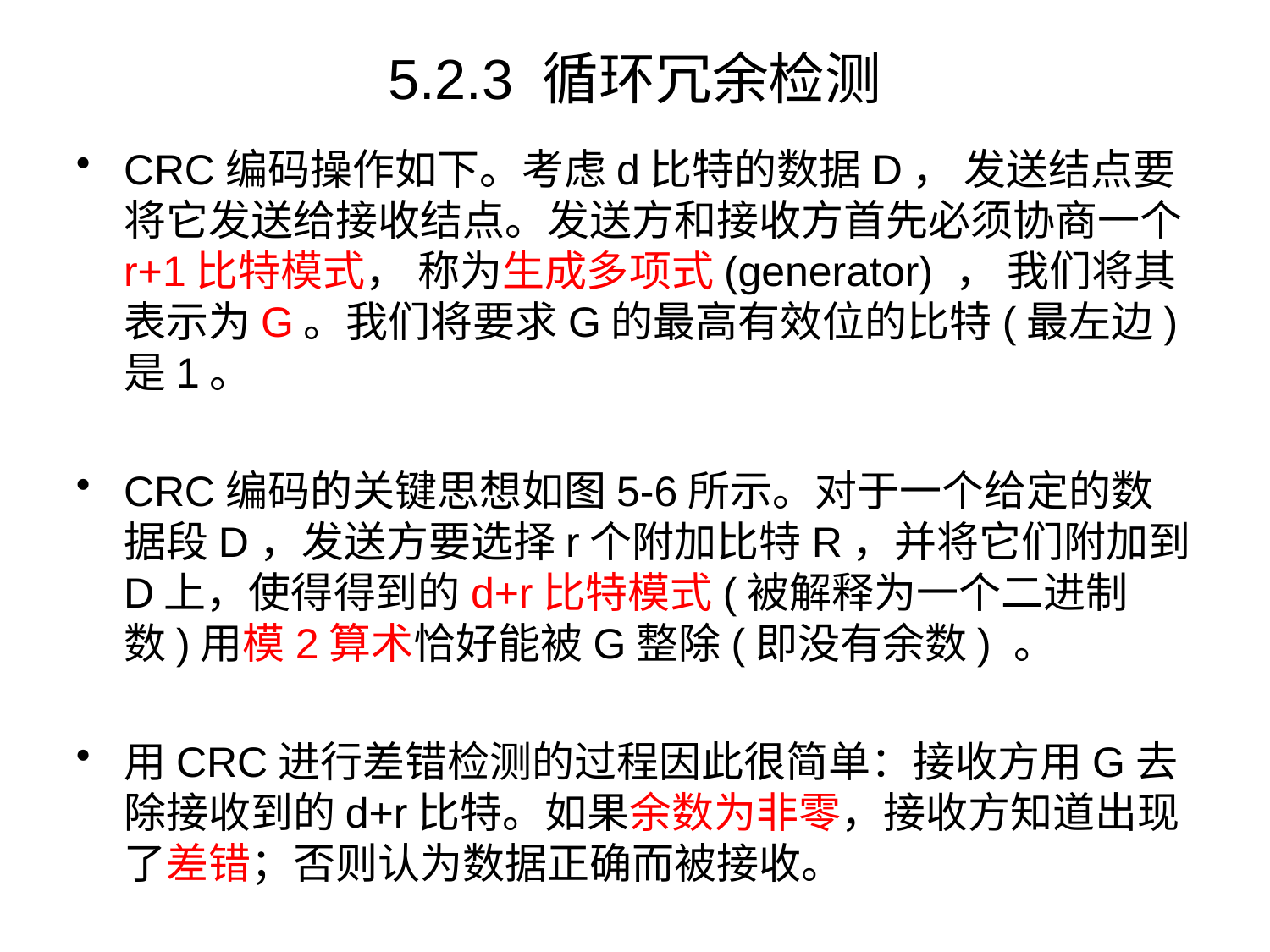

# 5.2.3 循环冗余检测
CRC编码操作如下。考虑d比特的数据D， 发送结点要将它发送给接收结点。发送方和接收方首先必须协商一个r+1比特模式， 称为生成多项式(generator) ， 我们将其表示为G。我们将要求G的最高有效位的比特(最左边) 是1。

CRC编码的关键思想如图5-6所示。对于一个给定的数据段D，发送方要选择r个附加比特R，并将它们附加到D上，使得得到的d+r比特模式(被解释为一个二进制数)用模2算术恰好能被G整除(即没有余数) 。

用CRC进行差错检测的过程因此很简单：接收方用G去除接收到的d+r比特。如果余数为非零，接收方知道出现了差错；否则认为数据正确而被接收。